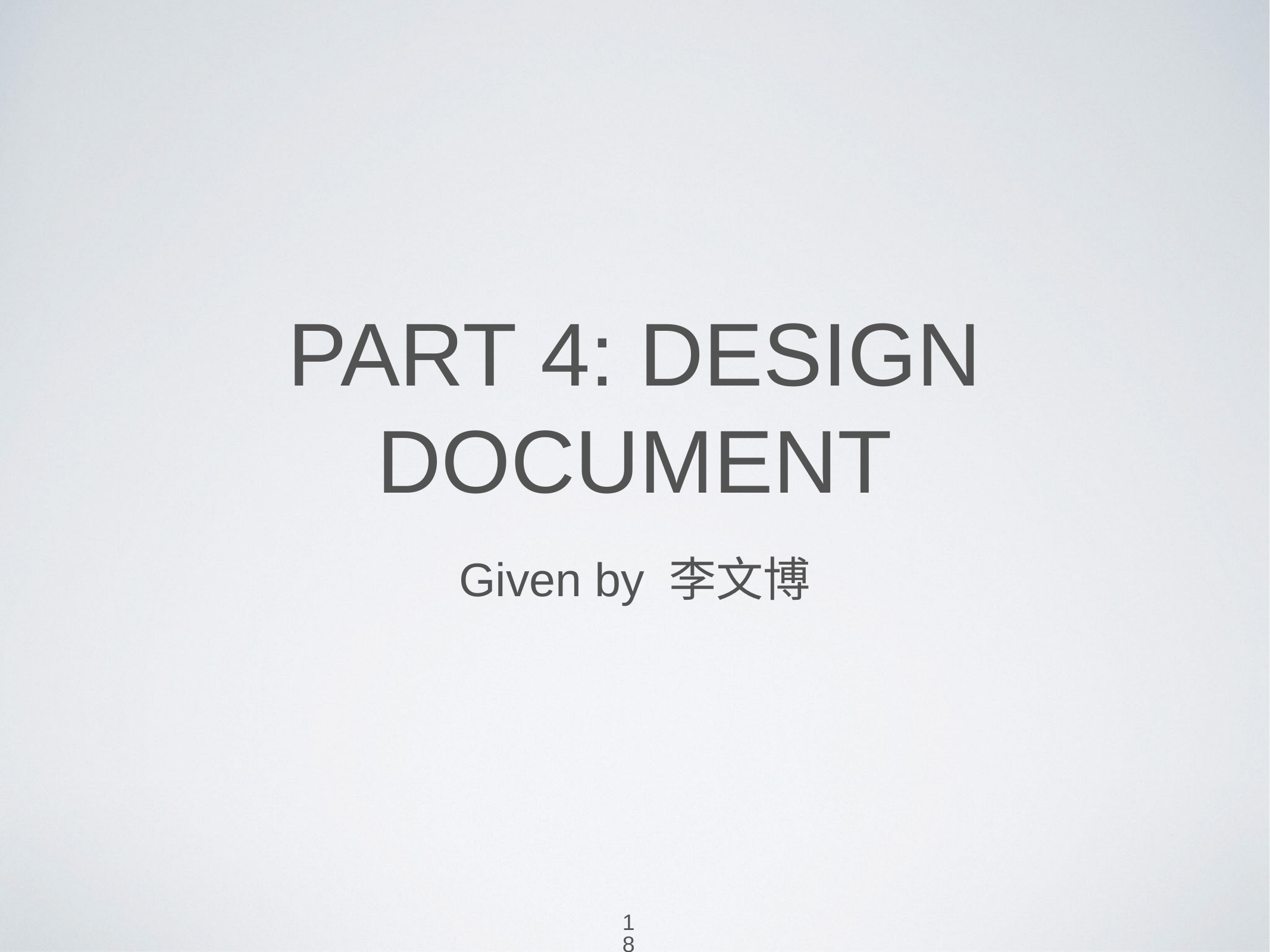

18
# Part 4: design document
Given by 李文博